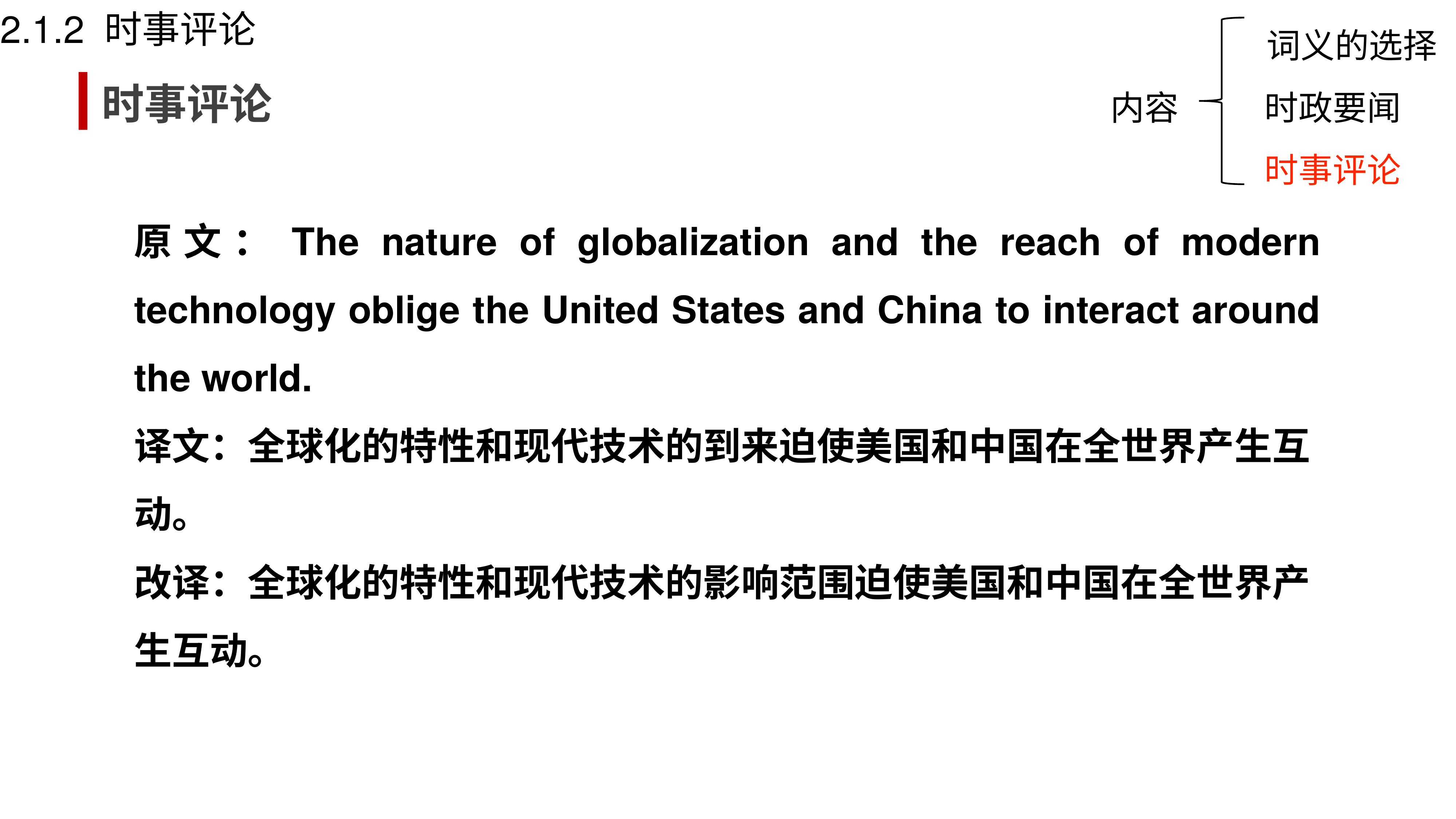

2.1.2 时事评论

词义的选择
时事评论

内容
时政要闻
时事评论
原文：The nature of globalization and the reach of modern technology oblige the United States and China to interact around the world.
译文：全球化的特性和现代技术的到来迫使美国和中国在全世界产生互动。
改译：全球化的特性和现代技术的影响范围迫使美国和中国在全世界产生互动。